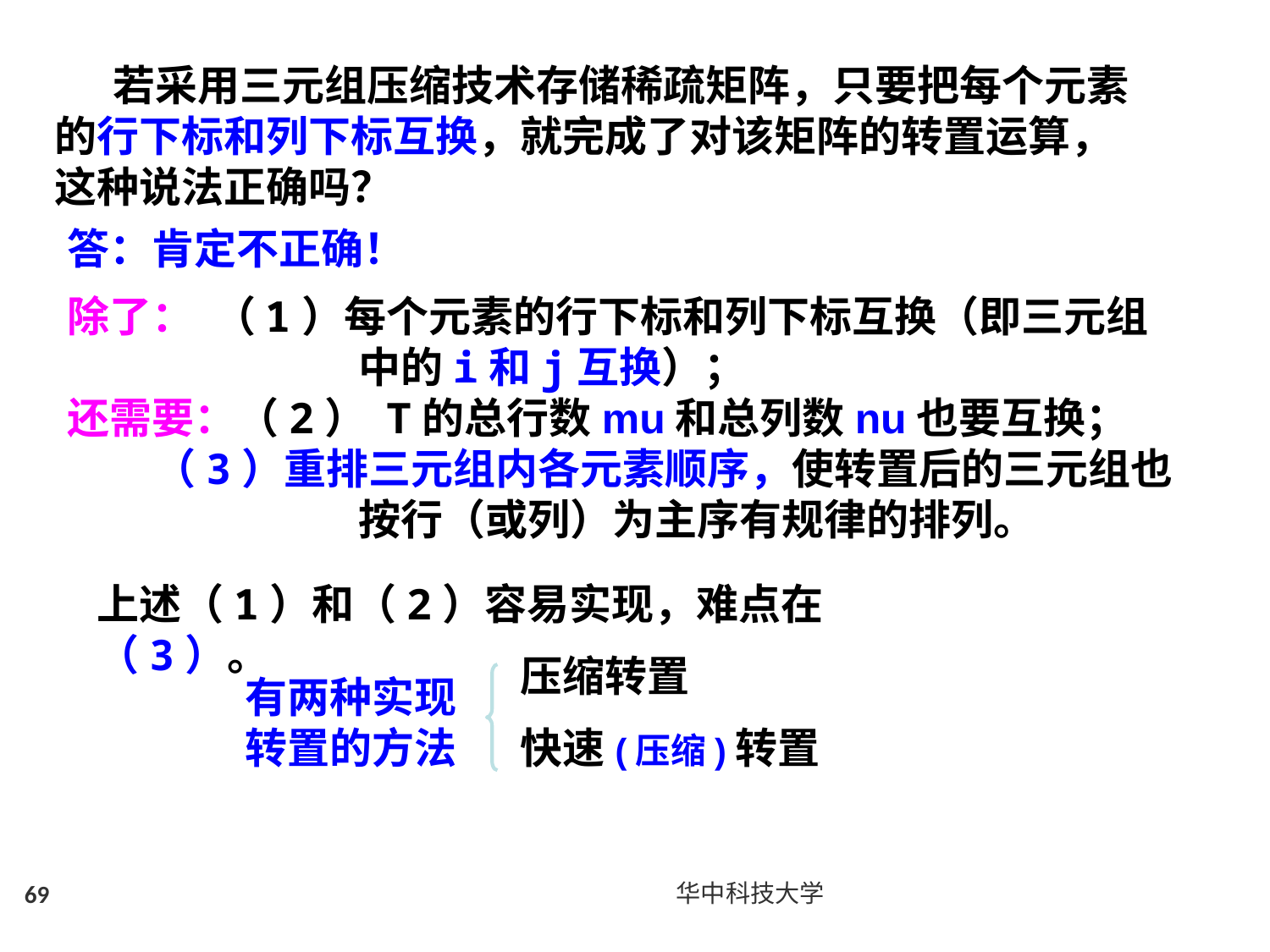

若采用三元组压缩技术存储稀疏矩阵，只要把每个元素的行下标和列下标互换，就完成了对该矩阵的转置运算，这种说法正确吗？
答：肯定不正确！

除了：  （1）每个元素的行下标和列下标互换（即三元组中的i和j互换）；
还需要：（2） T的总行数mu和总列数nu也要互换；
        （3）重排三元组内各元素顺序，使转置后的三元组也按行（或列）为主序有规律的排列。
上述（1）和（2）容易实现，难点在（3）。
压缩转置
快速(压缩)转置
有两种实现转置的方法

69
华中科技大学